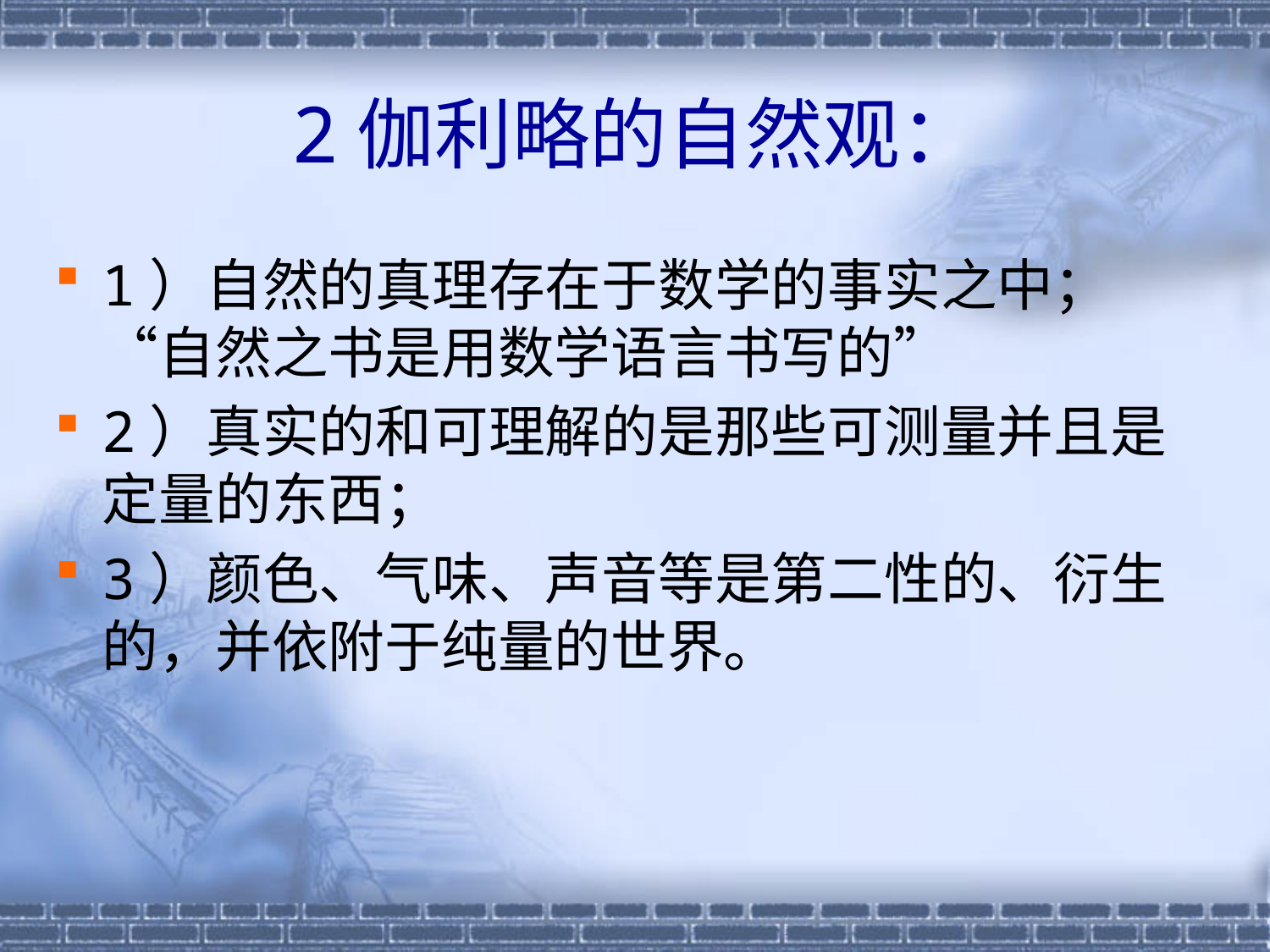

# 2伽利略的自然观：
1）自然的真理存在于数学的事实之中；“自然之书是用数学语言书写的”
2）真实的和可理解的是那些可测量并且是定量的东西；
3）颜色、气味、声音等是第二性的、衍生的，并依附于纯量的世界。